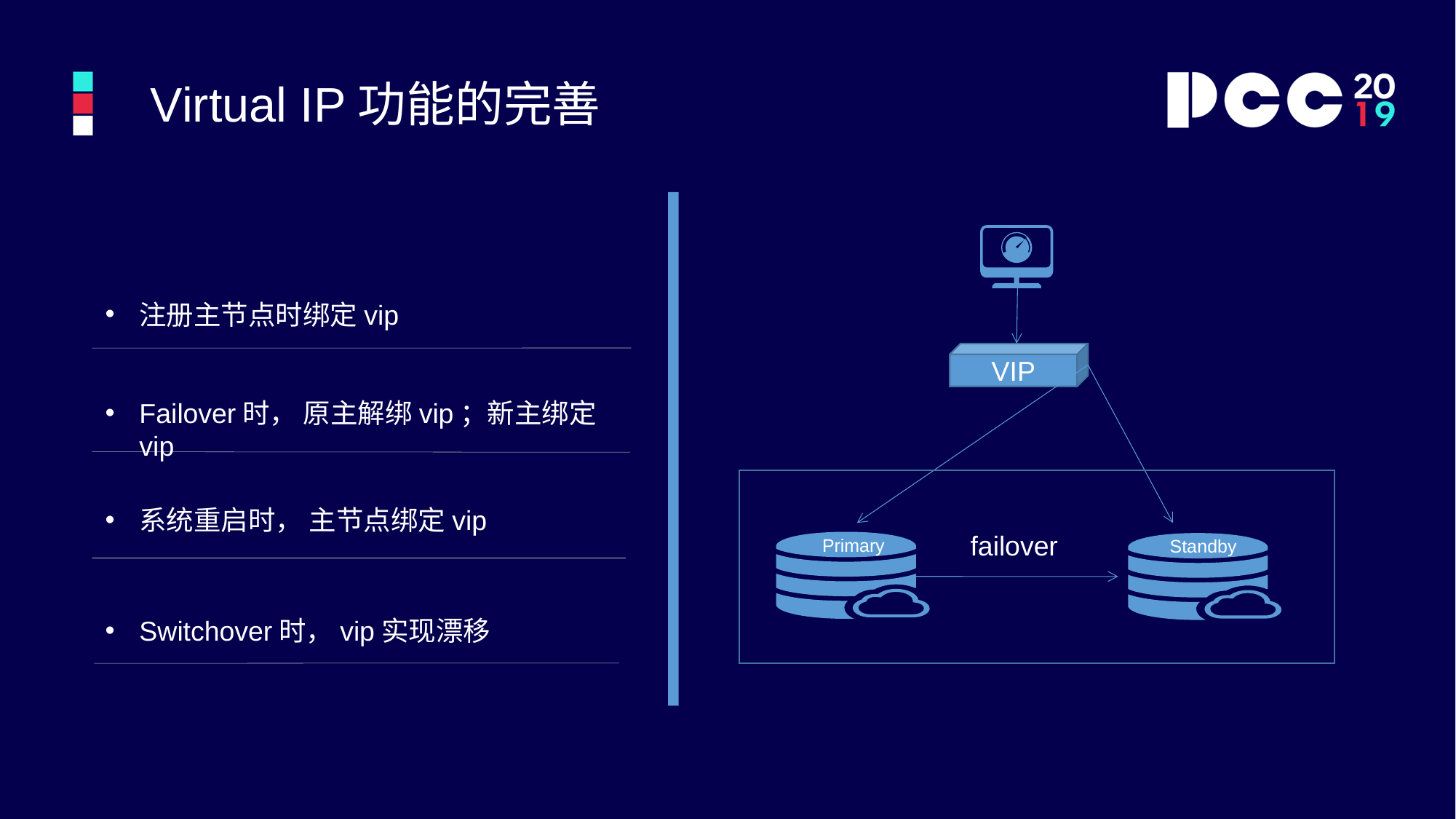

Virtual IP功能的完善

注册主节点时绑定vip
VIP
Failover时， 原主解绑vip；新主绑定vip

系统重启时， 主节点绑定vip
failover
Primary
Standby

Switchover时，vip实现漂移